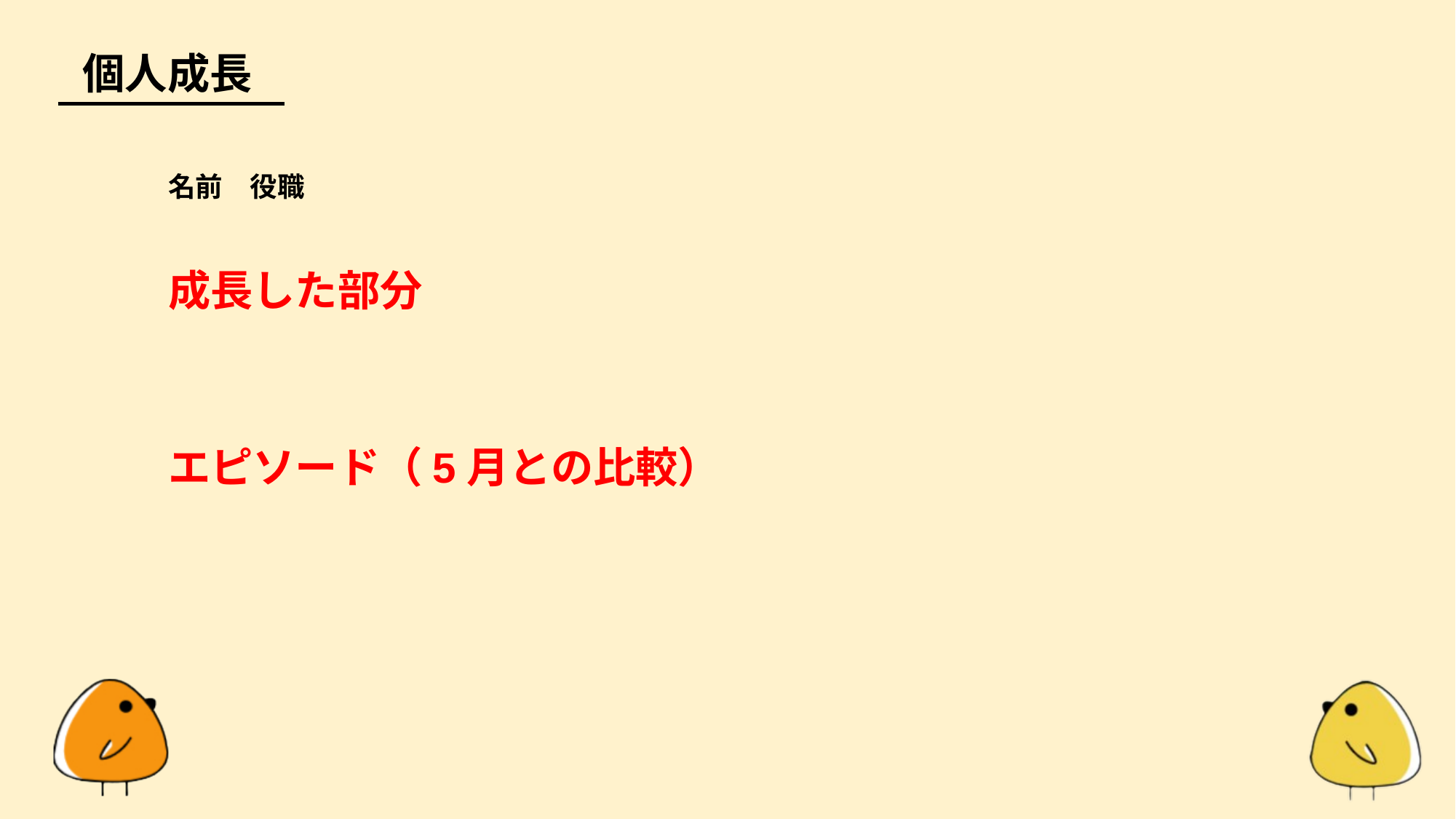

個人成長
名前　役職
成長した部分
名前　役職
成長した部分
エピソード
エピソード（5月との比較）